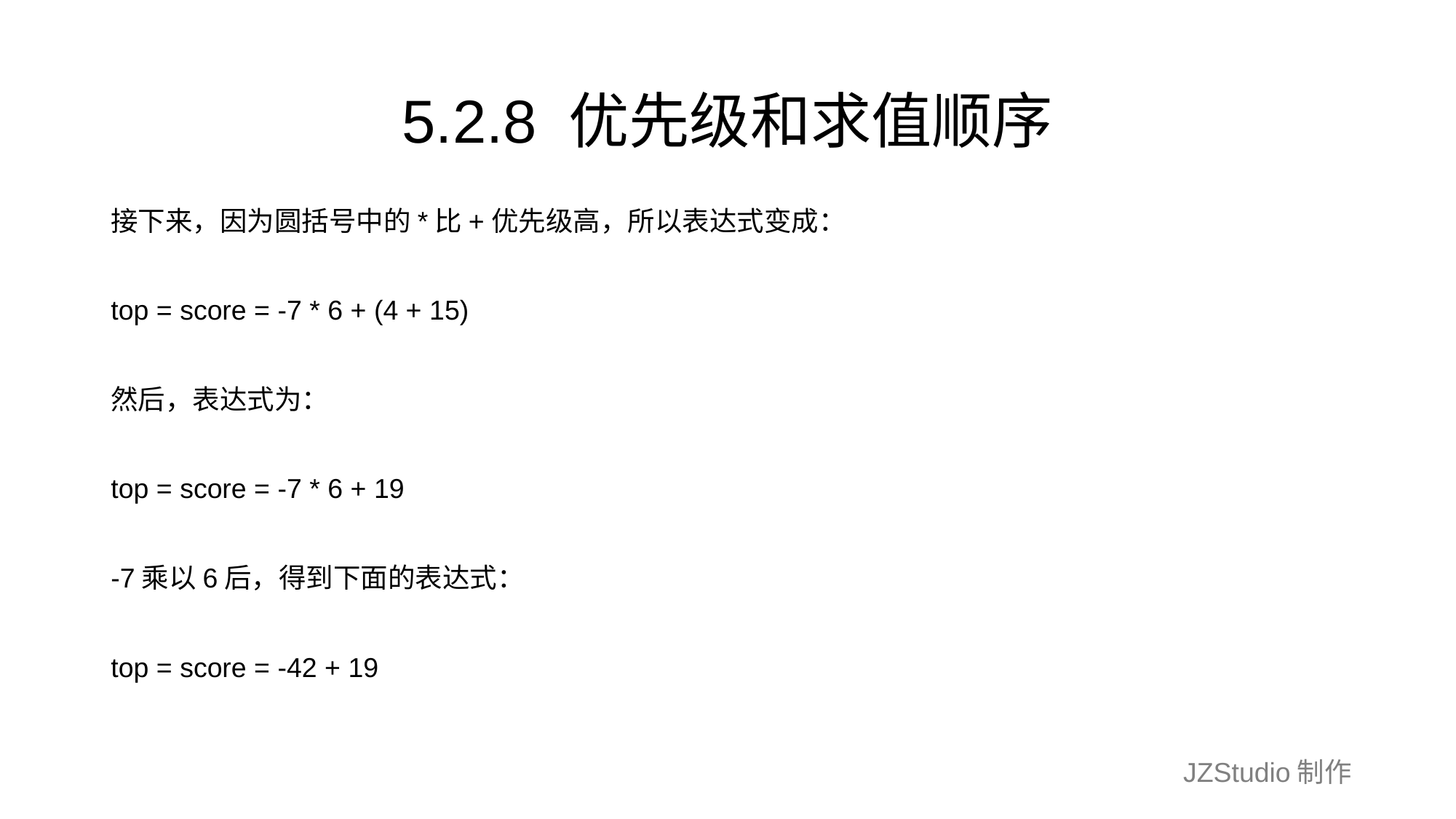

# 5.2.8 优先级和求值顺序
接下来，因为圆括号中的*比+优先级高，所以表达式变成：

top = score = -7 * 6 + (4 + 15)

然后，表达式为：

top = score = -7 * 6 + 19

-7乘以6后，得到下面的表达式：

top = score = -42 + 19